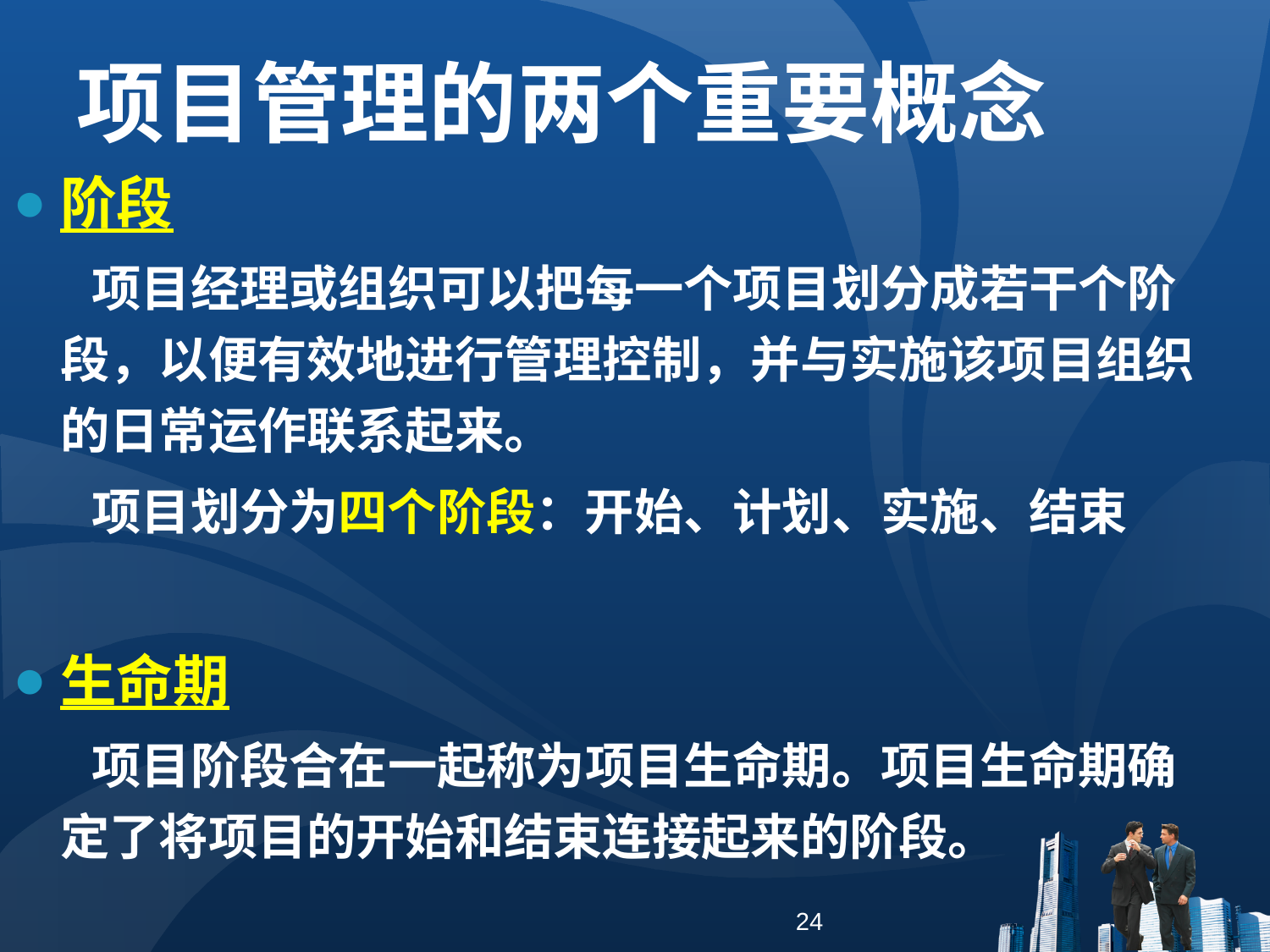

项目管理的两个重要概念
阶段
      项目经理或组织可以把每一个项目划分成若干个阶段，以便有效地进行管理控制，并与实施该项目组织的日常运作联系起来。
      项目划分为四个阶段：开始、计划、实施、结束

生命期
      项目阶段合在一起称为项目生命期。项目生命期确定了将项目的开始和结束连接起来的阶段。
24